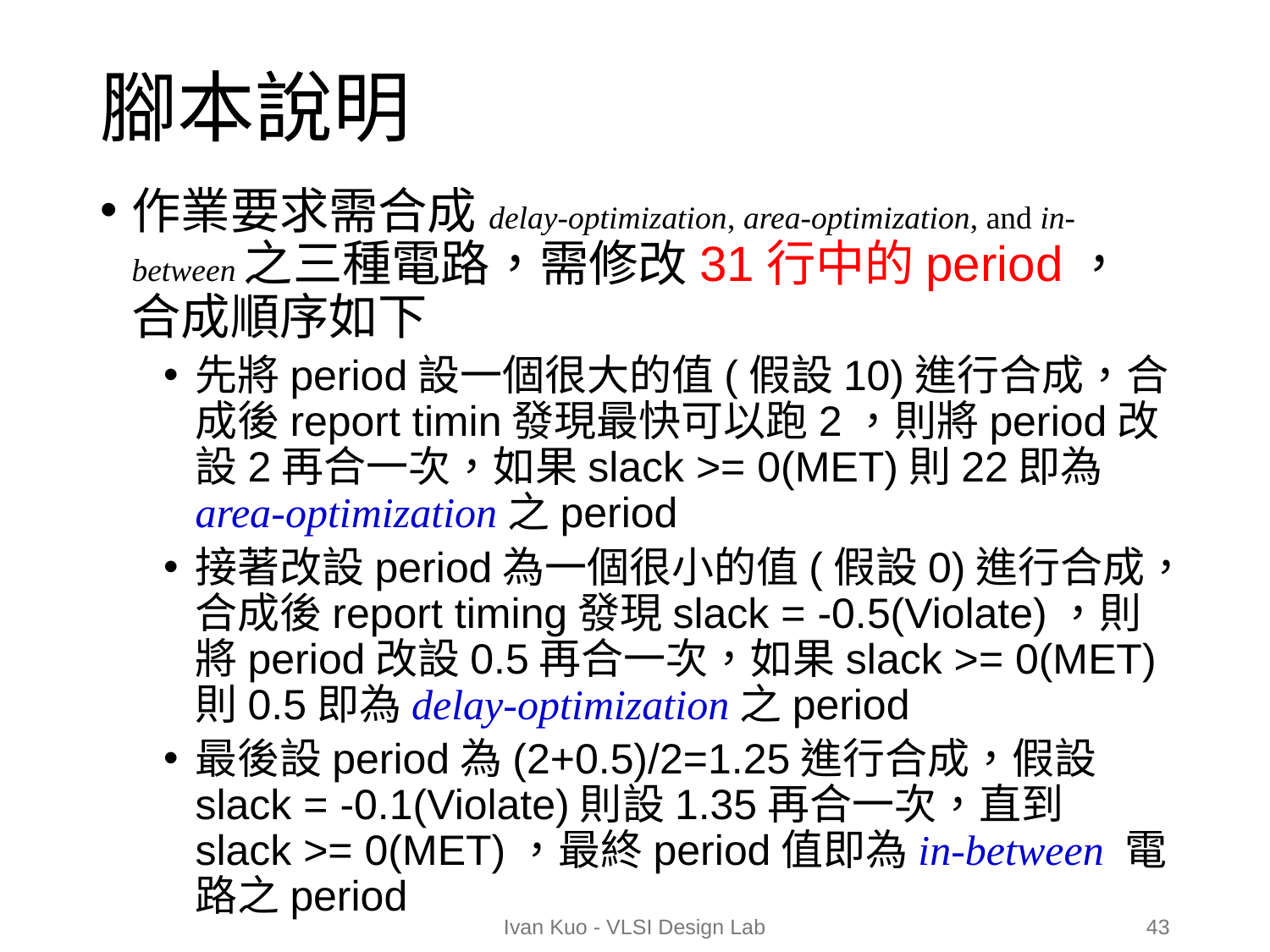

# 腳本說明
作業要求需合成delay-optimization, area-optimization, and in-between之三種電路，需修改31行中的period，合成順序如下
先將period設一個很大的值(假設10)進行合成，合成後report timin發現最快可以跑2，則將period改設2再合一次，如果slack >= 0(MET)則22即為area-optimization之period
接著改設period為一個很小的值(假設0)進行合成，合成後report timing發現slack = -0.5(Violate)，則將period改設0.5再合一次，如果slack >= 0(MET)則0.5即為delay-optimization之period
最後設period為(2+0.5)/2=1.25進行合成，假設slack = -0.1(Violate)則設1.35再合一次，直到slack >= 0(MET)，最終period值即為in-between 電路之period

Ivan Kuo - VLSI Design Lab
43